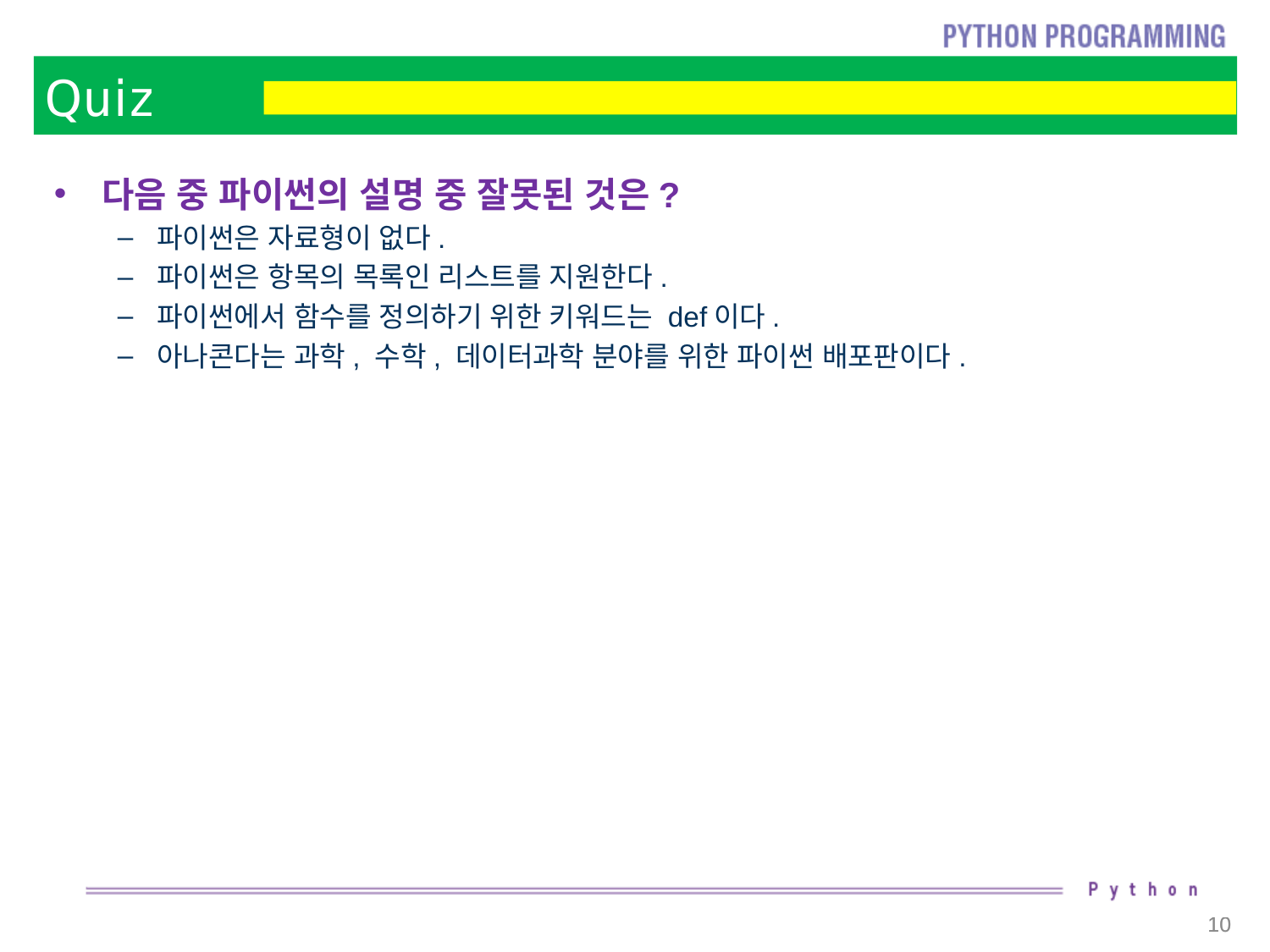

# Quiz

다음 중 파이썬의 설명 중 잘못된 것은?
파이썬은 자료형이 없다.
파이썬은 항목의 목록인 리스트를 지원한다.
파이썬에서 함수를 정의하기 위한 키워드는 def이다.
아나콘다는 과학, 수학, 데이터과학 분야를 위한 파이썬 배포판이다.

10